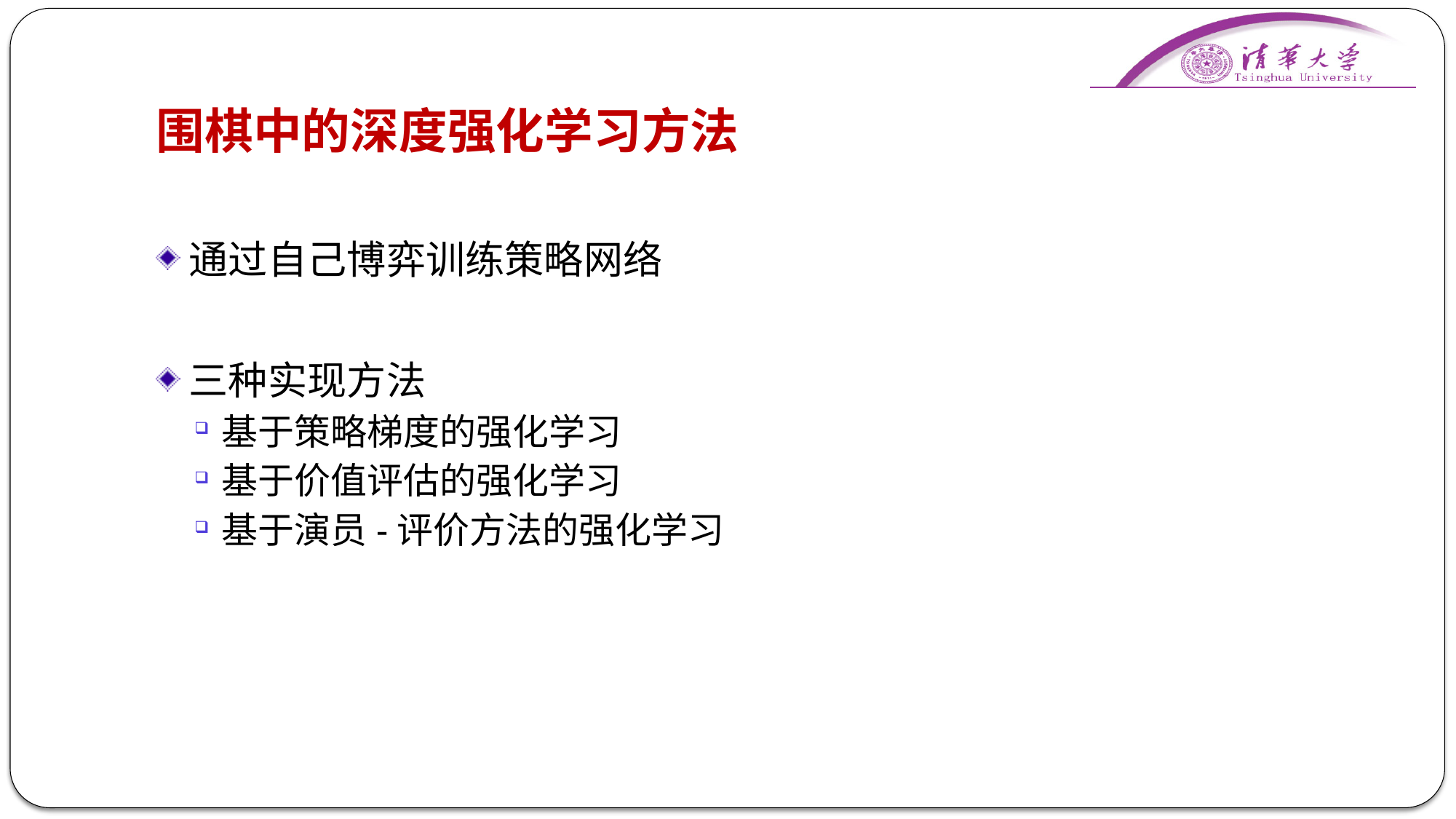

# 围棋中的深度强化学习方法

通过自己博弈训练策略网络

三种实现方法
基于策略梯度的强化学习
基于价值评估的强化学习
基于演员-评价方法的强化学习